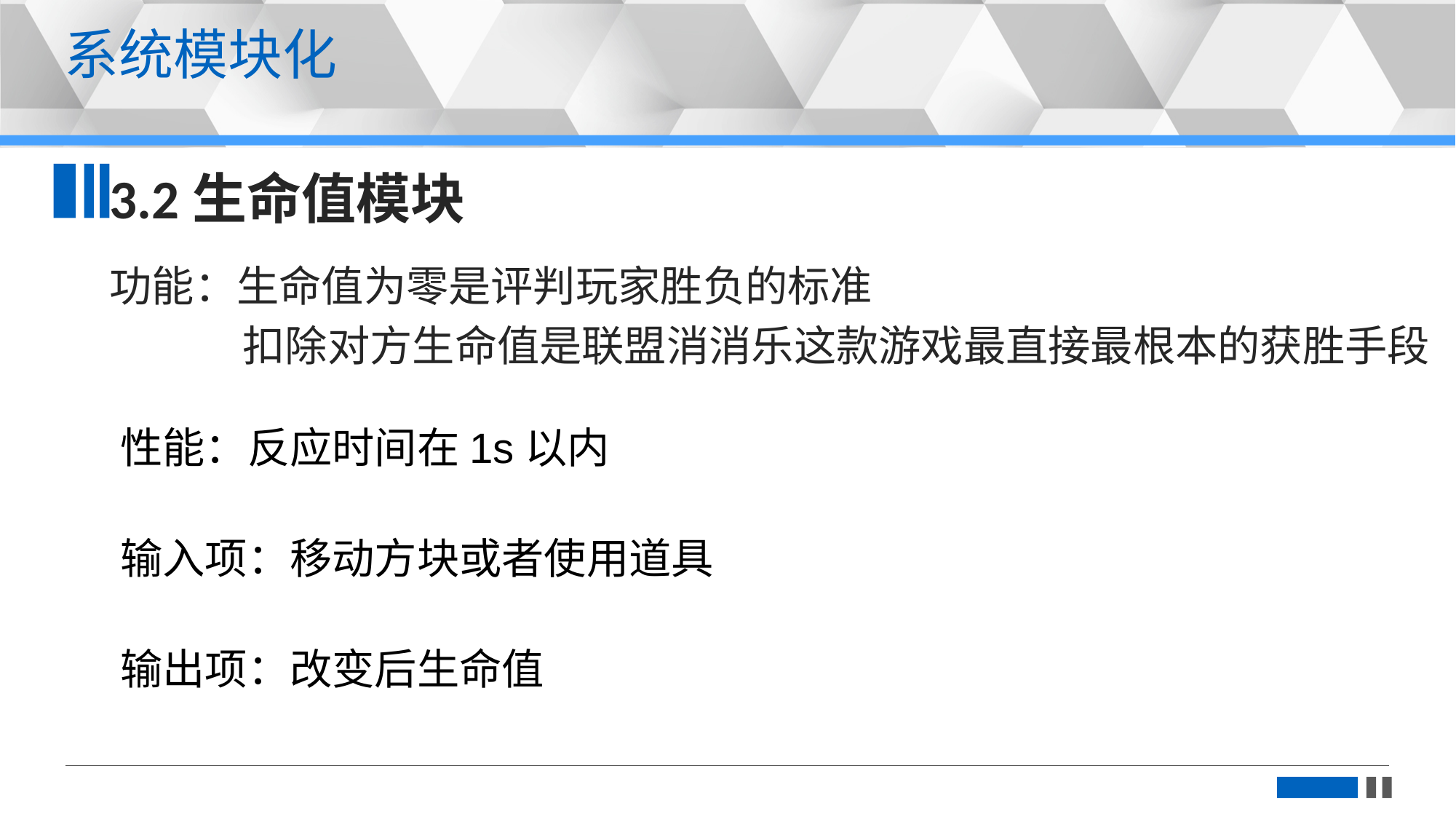

更多精品PPT模板下载：https://shop162430736.taobao.com
系统模块化

3.2生命值模块
功能：生命值为零是评判玩家胜负的标准
             扣除对方生命值是联盟消消乐这款游戏最直接最根本的获胜手段
性能：反应时间在1s以内
输入项：移动方块或者使用道具
输出项：改变后生命值
19